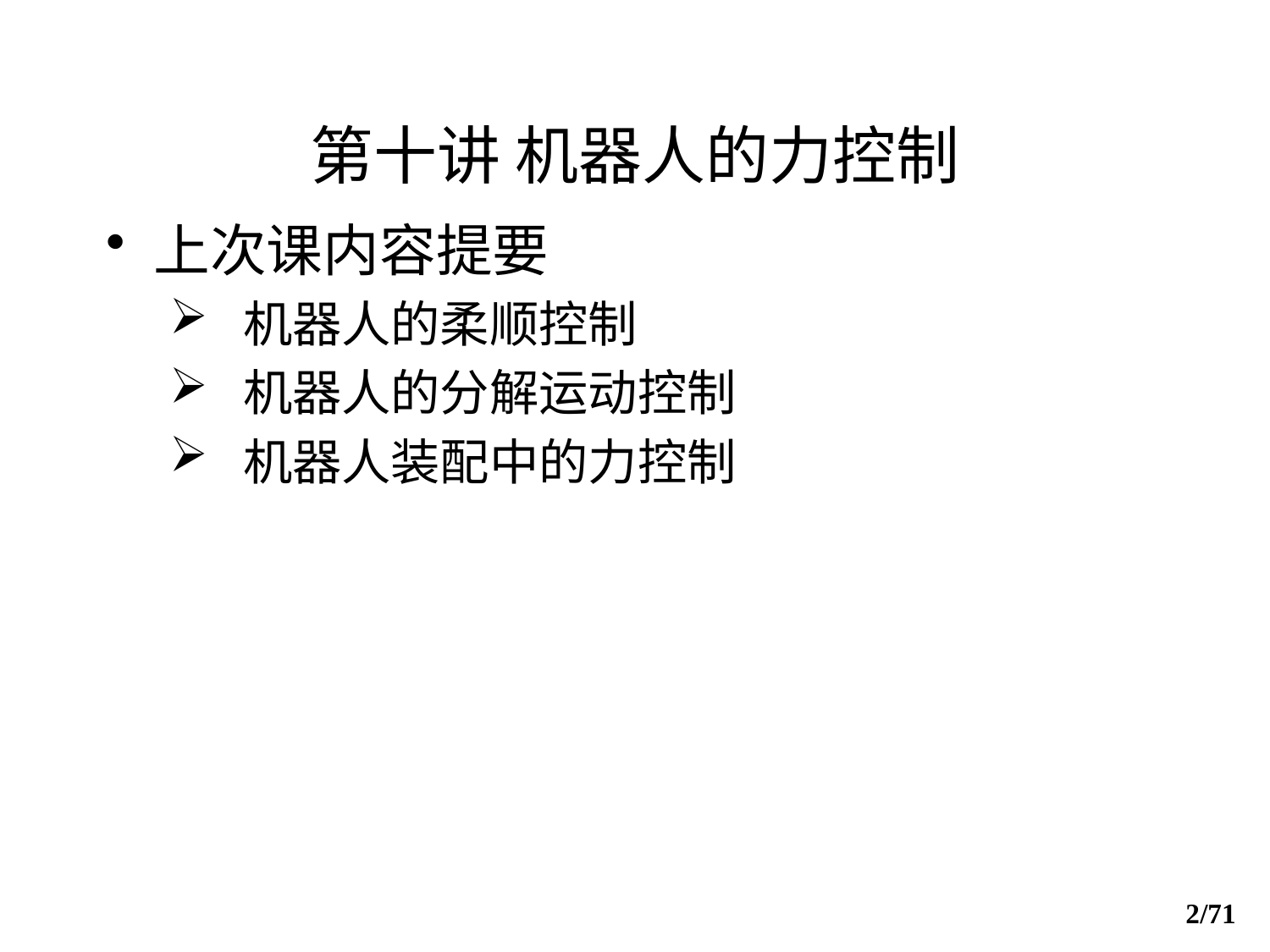

# 第十讲 机器人的力控制
上次课内容提要
  机器人的柔顺控制
  机器人的分解运动控制
  机器人装配中的力控制

2/71